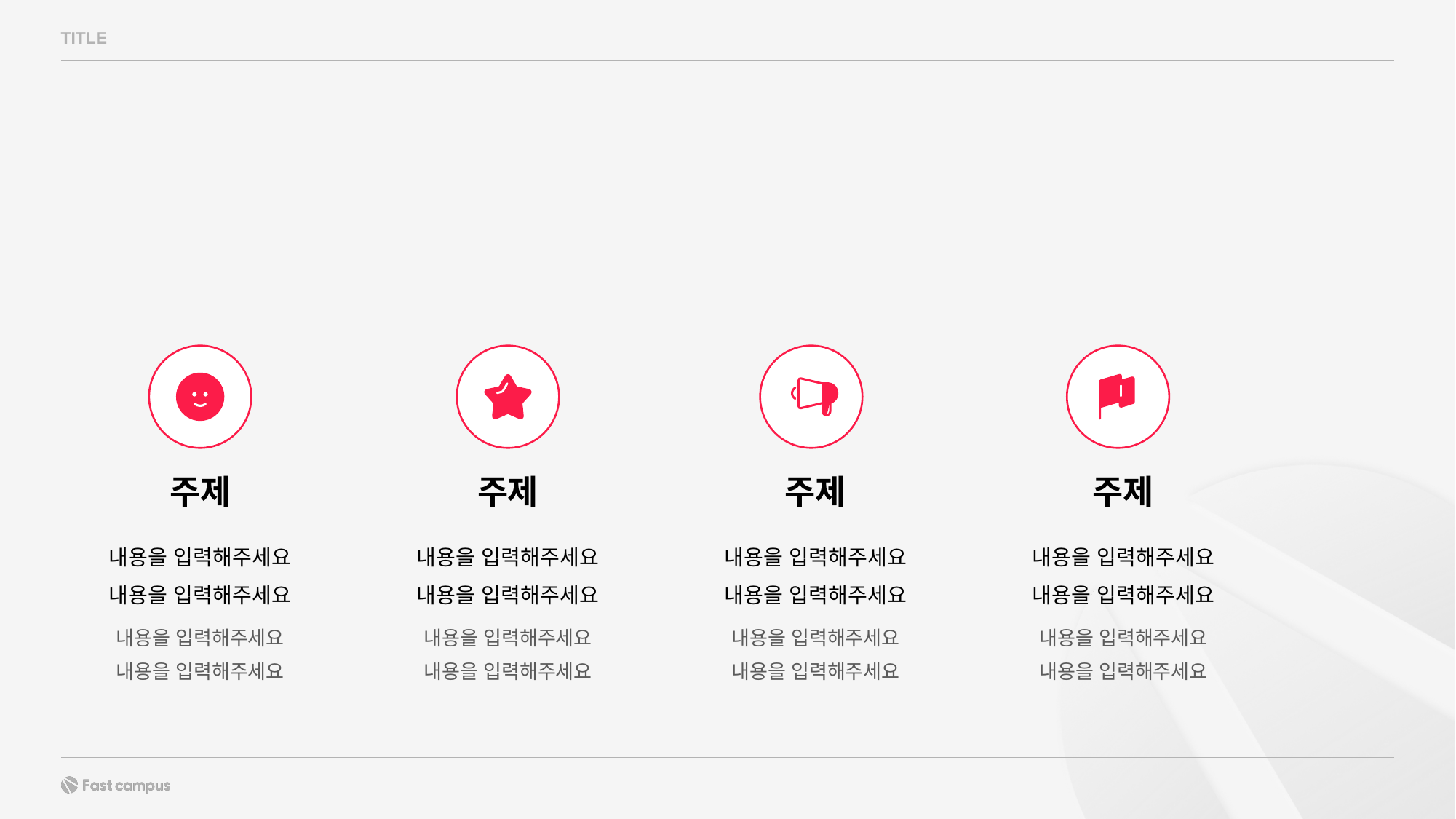

TITLE

주제
주제
주제
주제
내용을 입력해주세요
내용을 입력해주세요
내용을 입력해주세요
내용을 입력해주세요
내용을 입력해주세요
내용을 입력해주세요
내용을 입력해주세요
내용을 입력해주세요
내용을 입력해주세요
내용을 입력해주세요
내용을 입력해주세요
내용을 입력해주세요
내용을 입력해주세요
내용을 입력해주세요
내용을 입력해주세요
내용을 입력해주세요